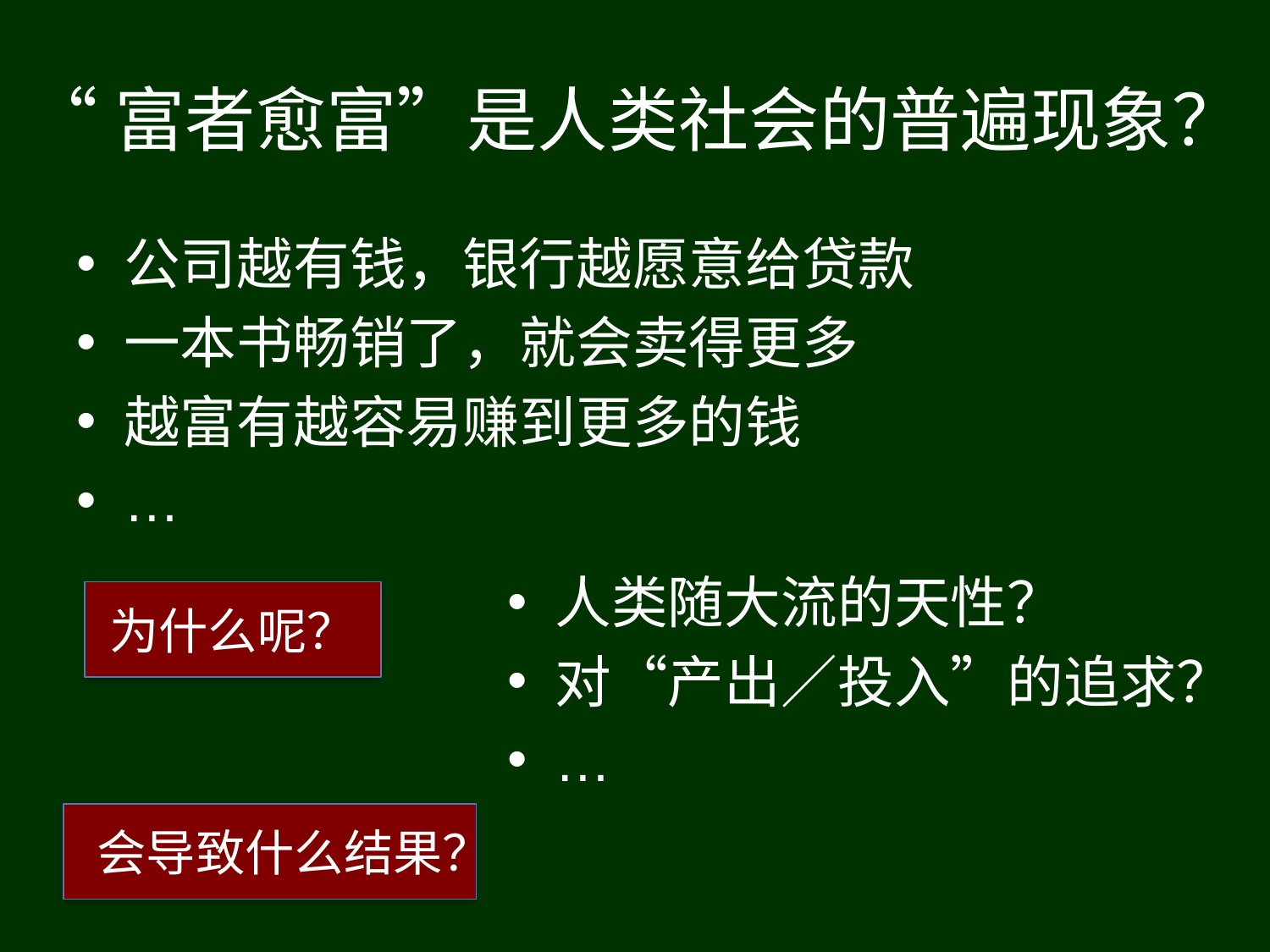

# “富者愈富”是人类社会的普遍现象？
公司越有钱，银行越愿意给贷款
一本书畅销了，就会卖得更多
越富有越容易赚到更多的钱
…
人类随大流的天性？
对“产出／投入”的追求？
…
为什么呢？
会导致什么结果？